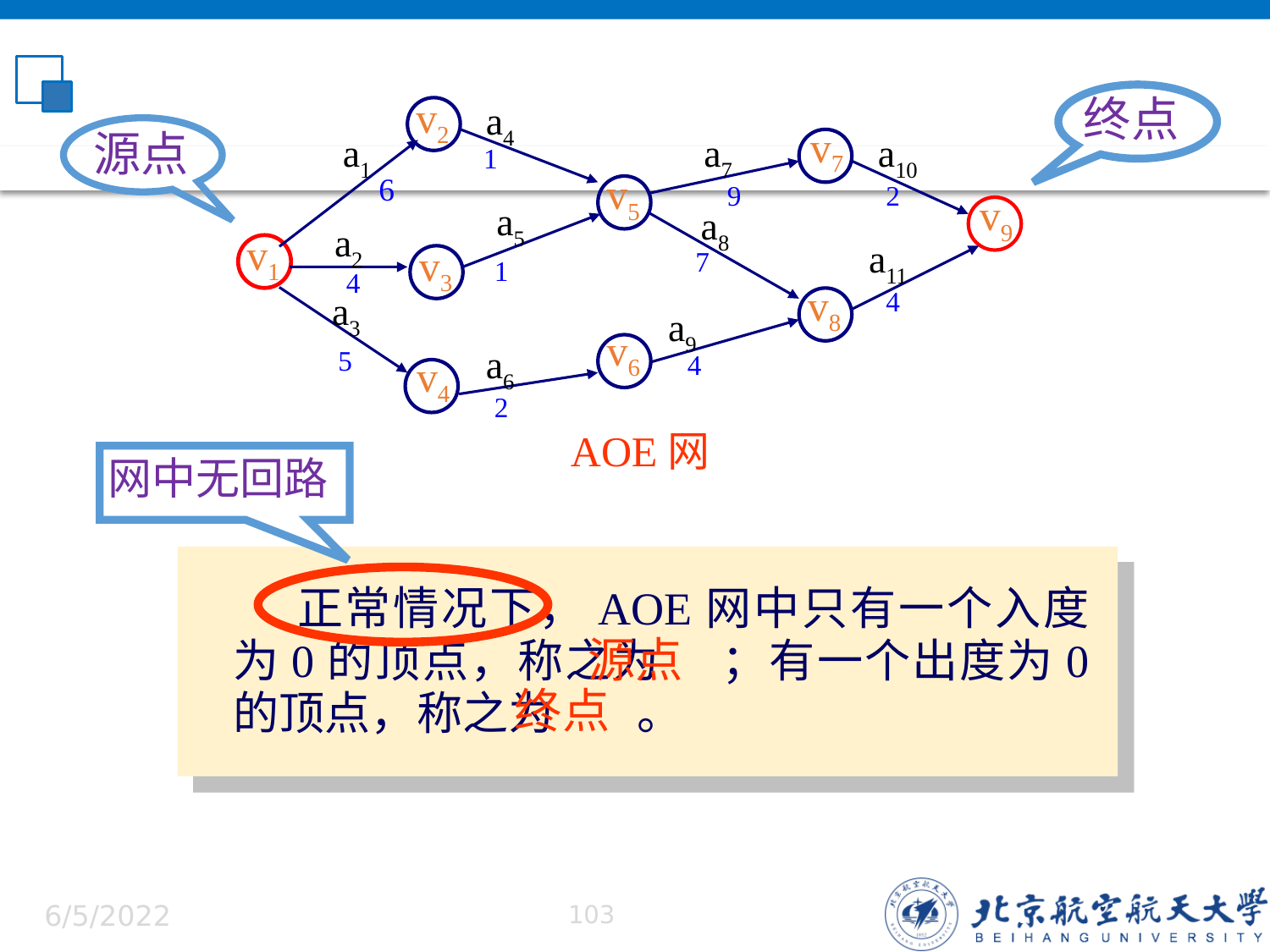

终点

v2
a4

v7
a1
a7
a10

1

v5
6
9
2

v9
a5
a8

a2

v1
a11
v3

7

1
4

v8
4
a3

a9
v6

a6

5
4
v4

2
AOE网
源点

网中无回路

    正常情况下，AOE网中只有一个入度为0的顶点，称之为     ；有一个出度为0 的顶点，称之为        。

源点
终点

6/5/2022
103